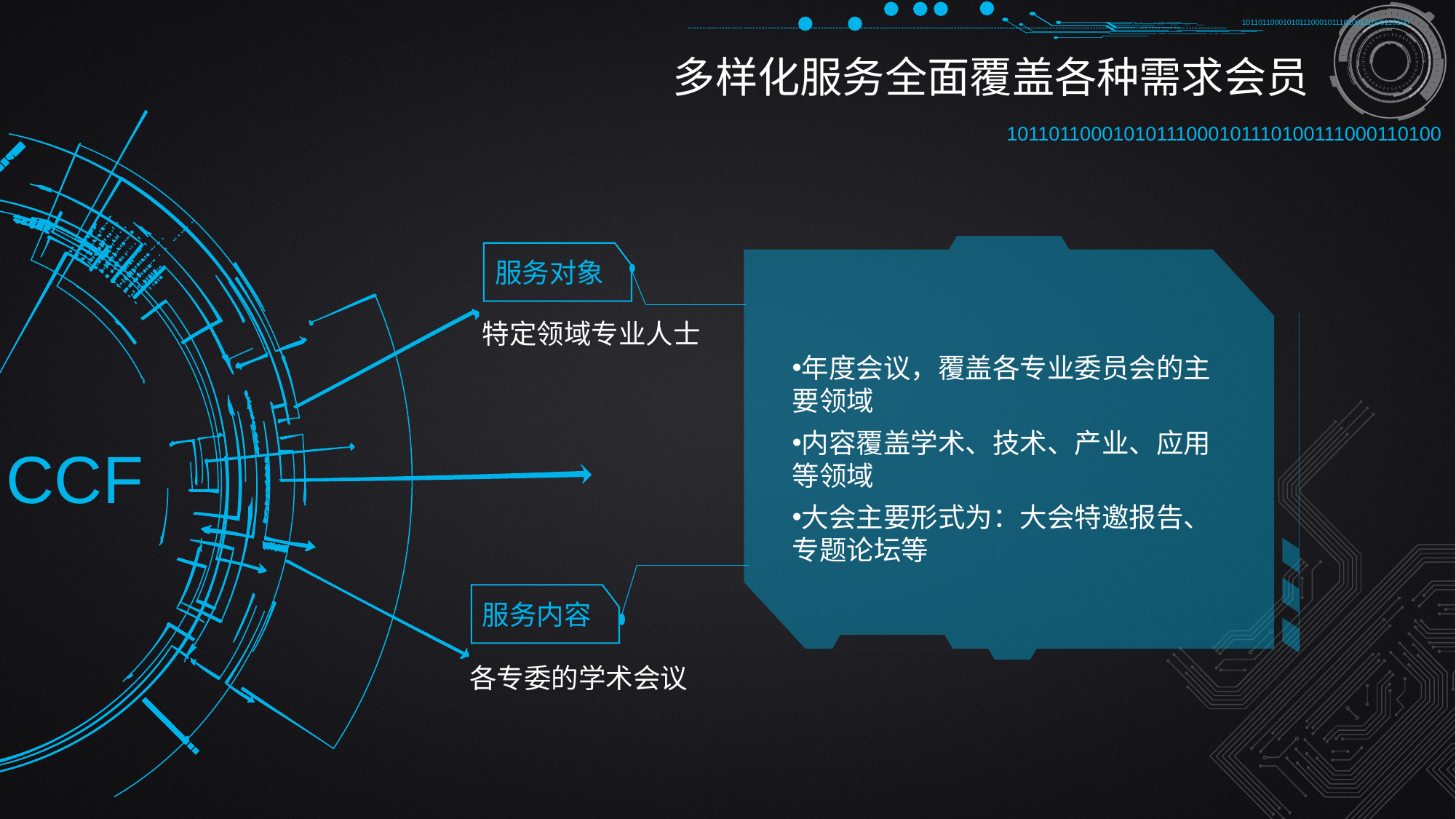

10110110001010111000101110100111000110100
多样化服务全面覆盖各种需求会员
10110110001010111000101110100111000110100

服务对象

特定领域专业人士
年度会议，覆盖各专业委员会的主要领域
内容覆盖学术、技术、产业、应用等领域
大会主要形式为：大会特邀报告、专题论坛等

CCF

服务内容
各专委的学术会议